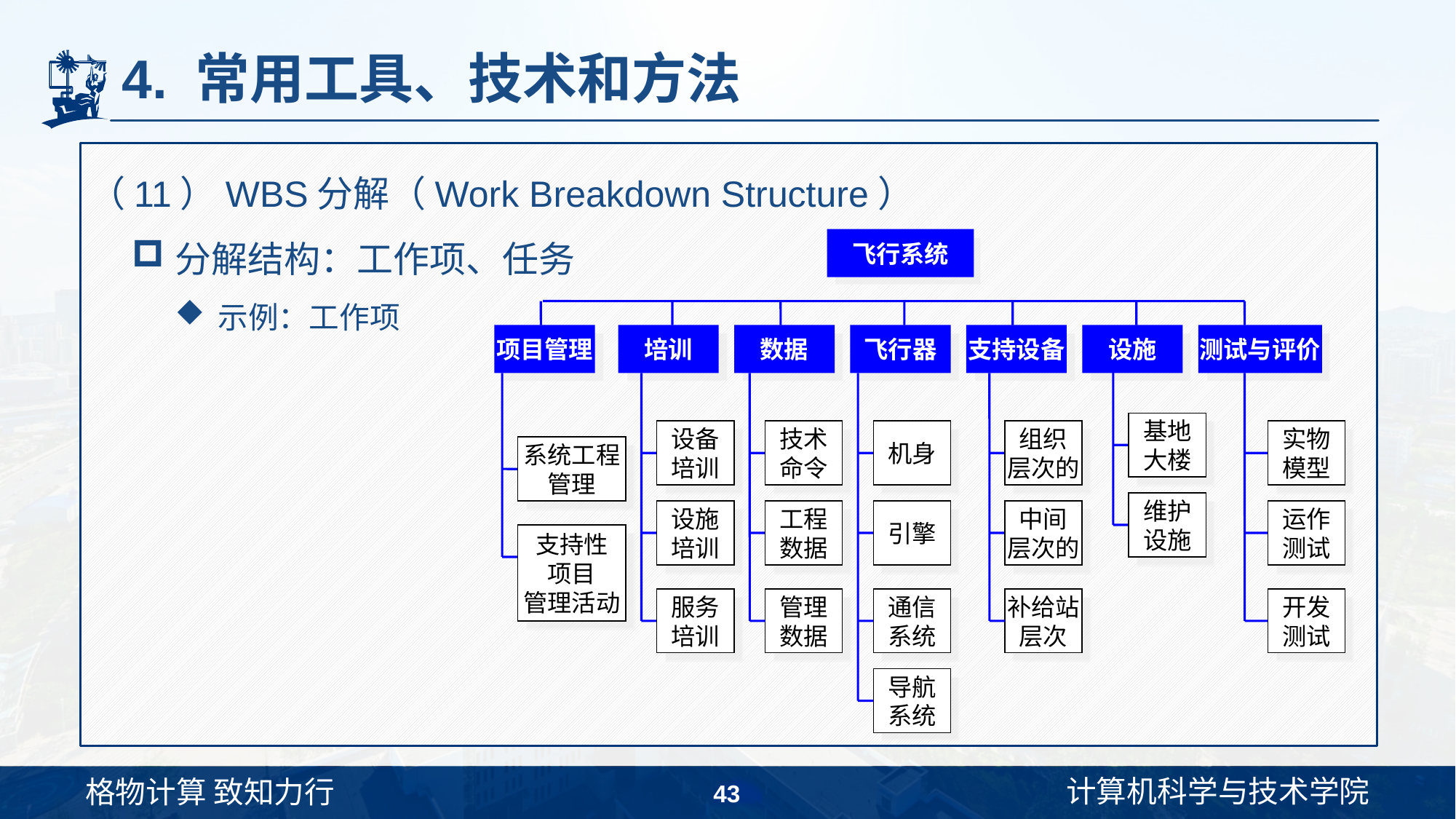

# 4. 常用工具、技术和方法
（11）WBS分解（Work Breakdown Structure）
分解结构：工作项、任务
示例：工作项
飞行系统

项目管理
培训
数据
飞行器
支持设备
设施
测试与评价

基地
大楼
设备
培训
技术
命令
机身
组织
层次的
实物
模型
系统工程
管理

维护
设施
设施
培训
工程
数据
引擎
中间
层次的
运作
测试
支持性
项目
管理活动

服务
培训
管理
数据
通信
系统
补给站
层次
开发
测试

导航
系统

43